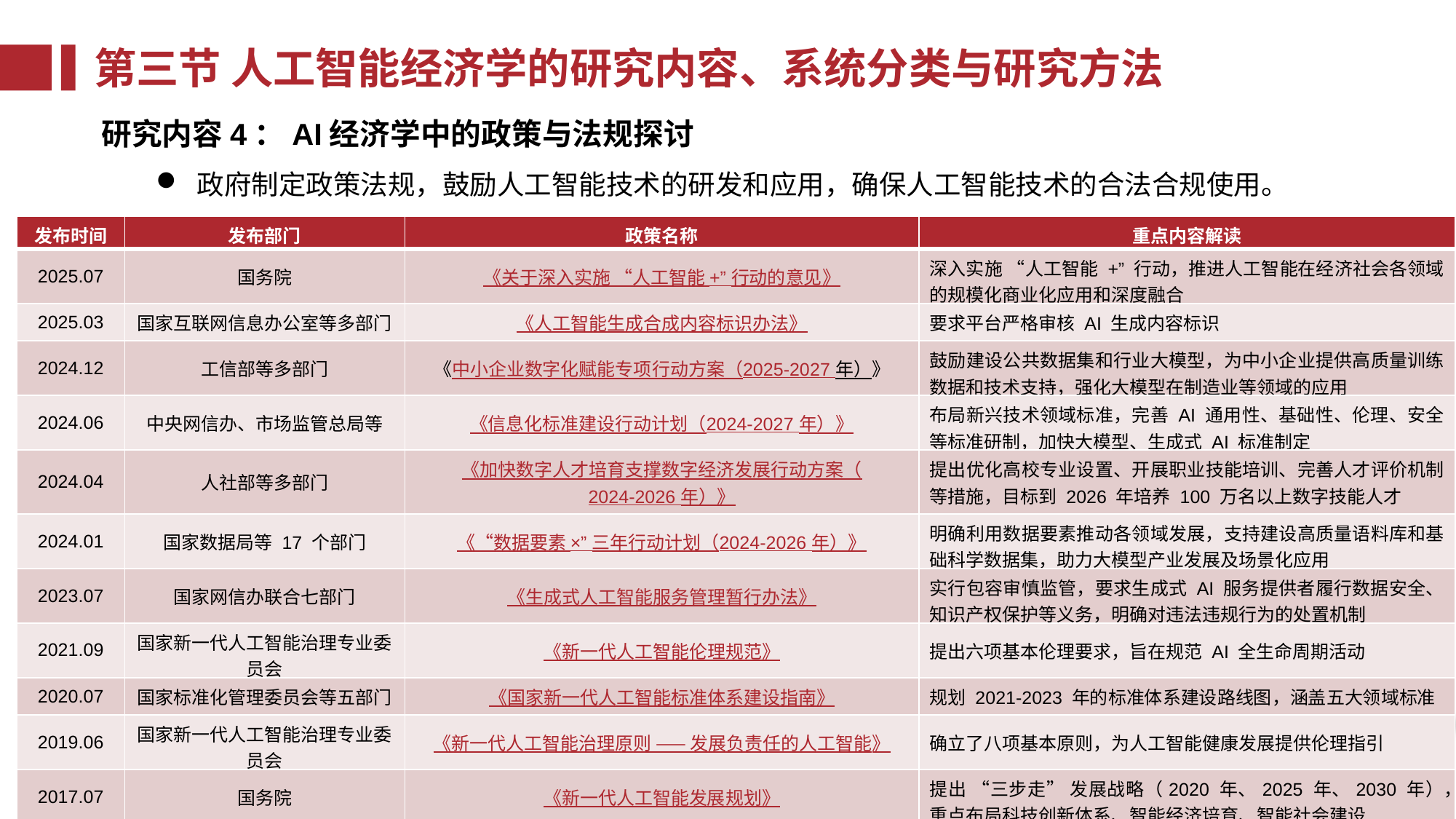

第三节 人工智能经济学的研究内容、系统分类与研究方法
研究内容4：AI经济学中的政策与法规探讨
政府制定政策法规，鼓励人工智能技术的研发和应用，确保人工智能技术的合法合规使用。
| 发布时间 | 发布部门 | 政策名称 | 重点内容解读 |
| --- | --- | --- | --- |
| 2025.07 | 国务院 | 《关于深入实施 “人工智能 +” 行动的意见》 | 深入实施 “人工智能 +” 行动，推进人工智能在经济社会各领域的规模化商业化应用和深度融合 |
| 2025.03 | 国家互联网信息办公室等多部门 | 《人工智能生成合成内容标识办法》 | 要求平台严格审核 AI 生成内容标识 |
| 2024.12 | 工信部等多部门 | 《中小企业数字化赋能专项行动方案（2025-2027 年）》 | 鼓励建设公共数据集和行业大模型，为中小企业提供高质量训练数据和技术支持，强化大模型在制造业等领域的应用 |
| 2024.06 | 中央网信办、市场监管总局等 | 《信息化标准建设行动计划（2024-2027 年）》 | 布局新兴技术领域标准，完善 AI 通用性、基础性、伦理、安全等标准研制，加快大模型、生成式 AI 标准制定 |
| 2024.04 | 人社部等多部门 | 《加快数字人才培育支撑数字经济发展行动方案（2024-2026 年）》 | 提出优化高校专业设置、开展职业技能培训、完善人才评价机制等措施，目标到 2026 年培养 100 万名以上数字技能人才 |
| 2024.01 | 国家数据局等 17 个部门 | 《“数据要素 ×” 三年行动计划（2024-2026 年）》 | 明确利用数据要素推动各领域发展，支持建设高质量语料库和基础科学数据集，助力大模型产业发展及场景化应用 |
| 2023.07 | 国家网信办联合七部门 | 《生成式人工智能服务管理暂行办法》 | 实行包容审慎监管，要求生成式 AI 服务提供者履行数据安全、知识产权保护等义务，明确对违法违规行为的处置机制 |
| 2021.09 | 国家新一代人工智能治理专业委员会 | 《新一代人工智能伦理规范》 | 提出六项基本伦理要求，旨在规范 AI 全生命周期活动 |
| 2020.07 | 国家标准化管理委员会等五部门 | 《国家新一代人工智能标准体系建设指南》 | 规划 2021-2023 年的标准体系建设路线图，涵盖五大领域标准 |
| 2019.06 | 国家新一代人工智能治理专业委员会 | 《新一代人工智能治理原则 —— 发展负责任的人工智能》 | 确立了八项基本原则，为人工智能健康发展提供伦理指引 |
| 2017.07 | 国务院 | 《新一代人工智能发展规划》 | 提出 “三步走” 发展战略（2020 年、2025 年、2030 年），重点布局科技创新体系、智能经济培育、智能社会建设 |